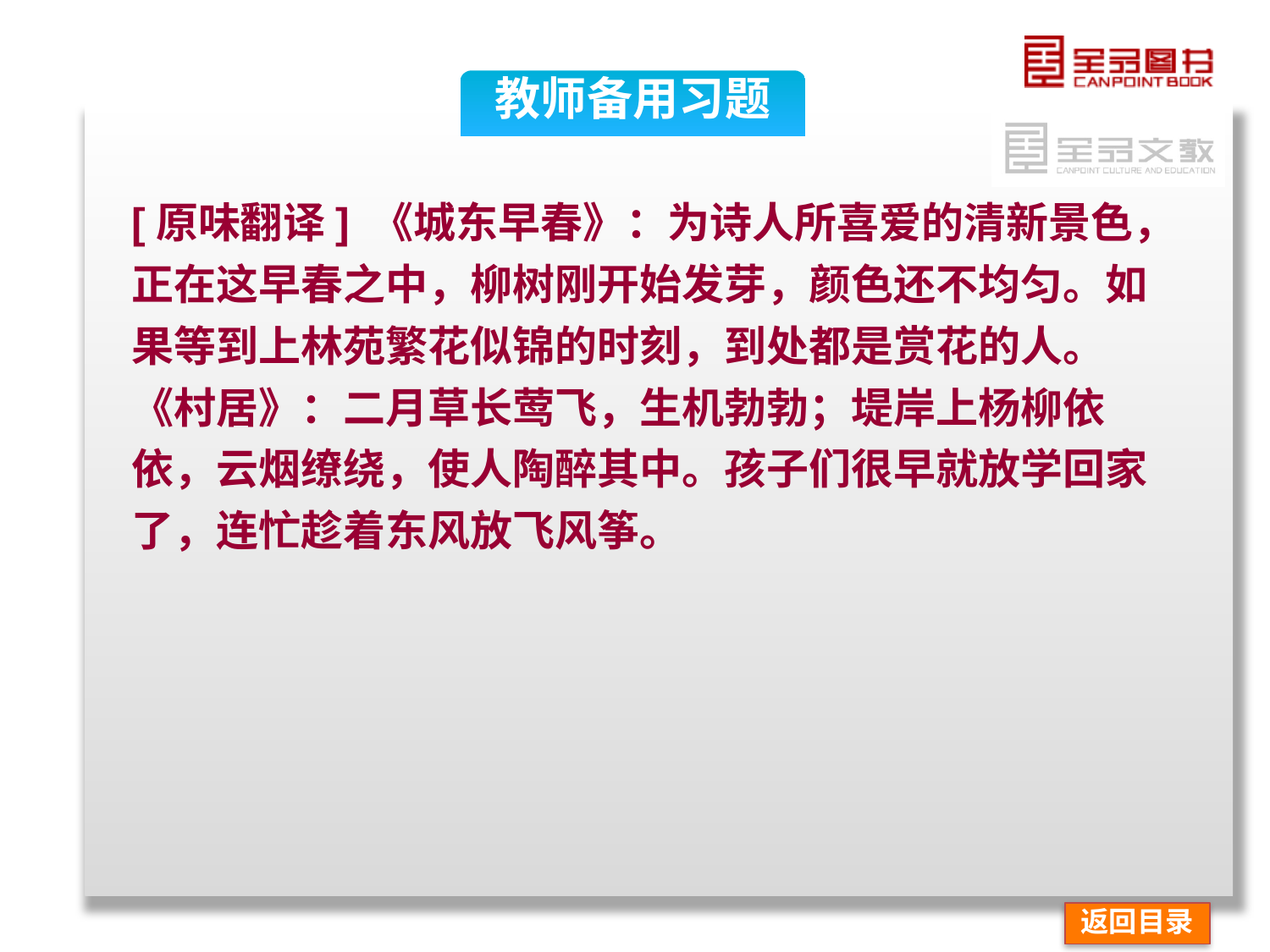

教师备用习题
[原味翻译] 《城东早春》：为诗人所喜爱的清新景色，正在这早春之中，柳树刚开始发芽，颜色还不均匀。如果等到上林苑繁花似锦的时刻，到处都是赏花的人。
《村居》：二月草长莺飞，生机勃勃；堤岸上杨柳依依，云烟缭绕，使人陶醉其中。孩子们很早就放学回家了，连忙趁着东风放飞风筝。
返回目录